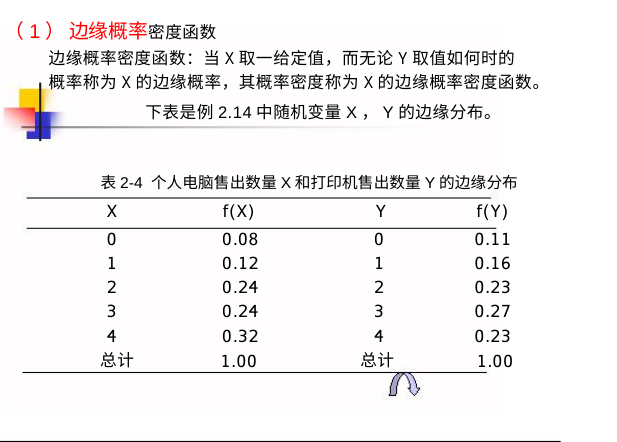

（1） 边缘概率密度函数
边缘概率密度函数：当X取一给定值，而无论Y取值如何时的
概率称为X的边缘概率，其概率密度称为X的边缘概率密度函数。
下表是例2.14中随机变量X，Y的边缘分布。
表2-4 个人电脑售出数量X和打印机售出数量Y的边缘分布
X
f(X)
Y
f(Y)
0
1
2
3
4
0.08
0.12
0.24
0.24
0.32
0
1
2
3
4
0.11
0.16
0.23
0.27
0.23
  1.00
    1.00
 总计
  总计